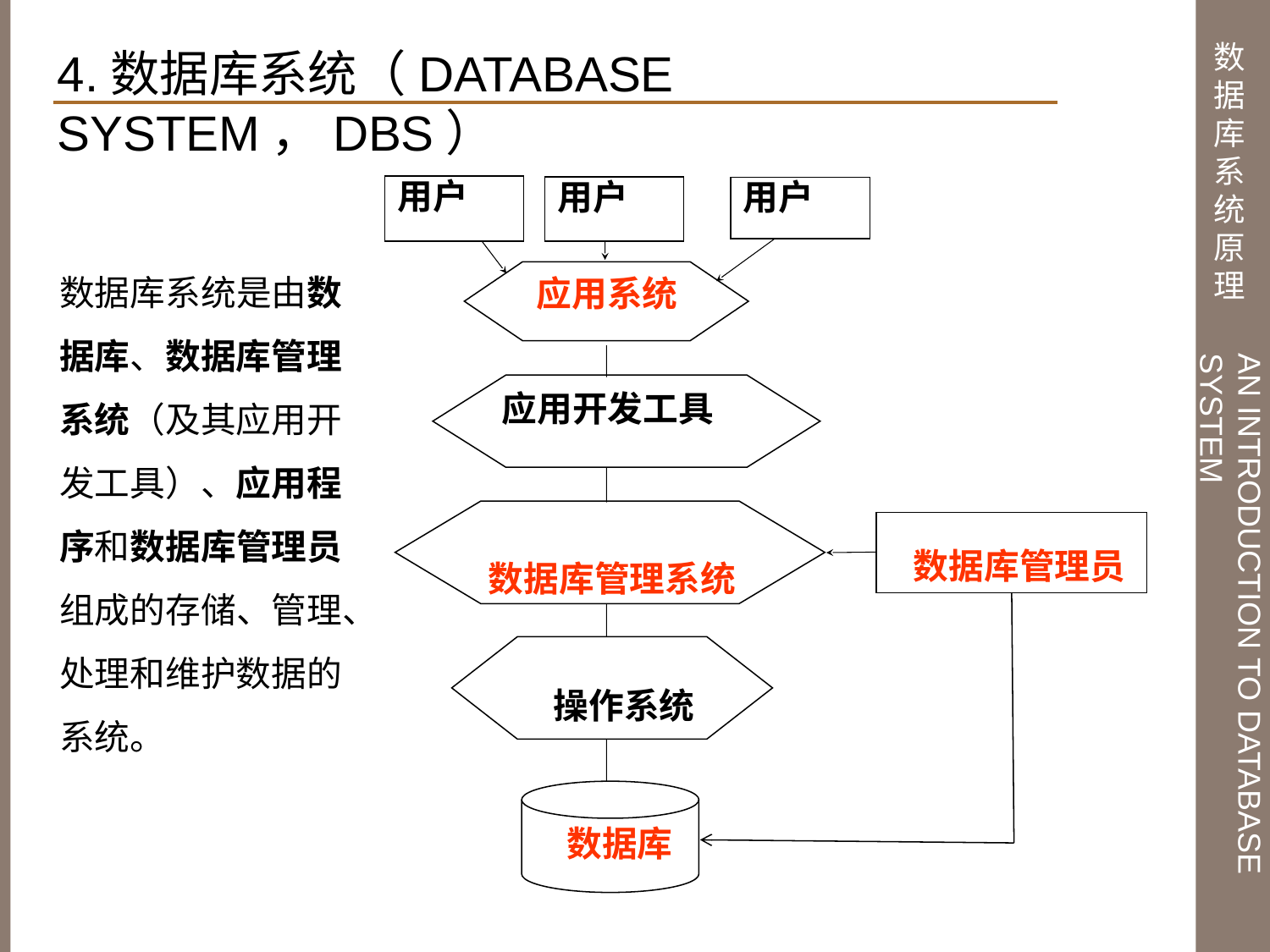

4.数据库系统（Database System，DBS）
用户
用户
用户

 应用系统

应用开发工具

 数据库管理系统

  数据库管理员

    操作系统

   数据库
数据库系统是由数据库、数据库管理系统（及其应用开发工具）、应用程序和数据库管理员组成的存储、管理、处理和维护数据的系统。